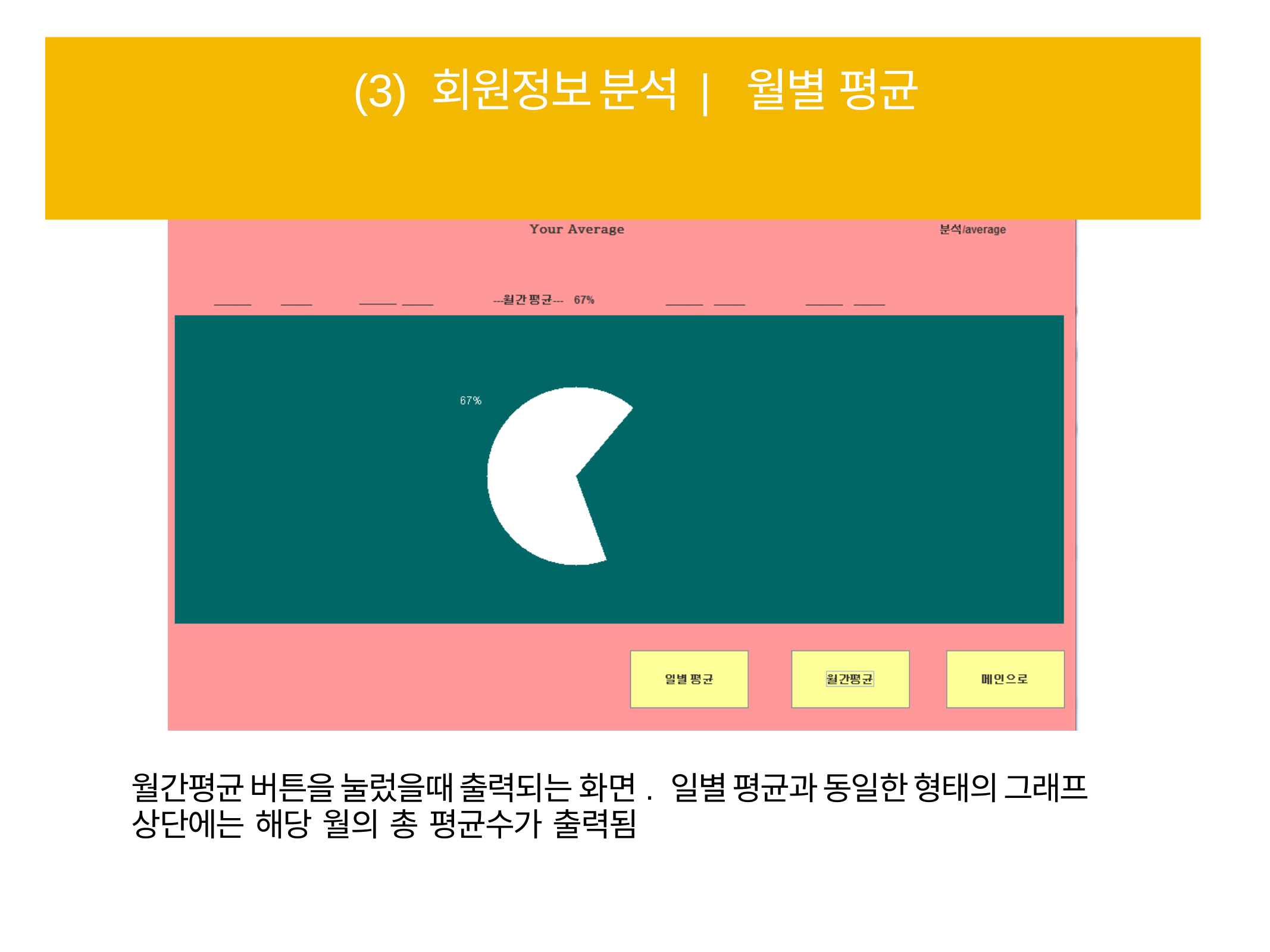

# (3) 회원정보 분석 | 월별 평균

월간평균 버튼을 눌렀을때 출력되는 화면. 일별 평균과 동일한 형태의 그래프  상단에는 해당 월의 총 평균수가 출력됨